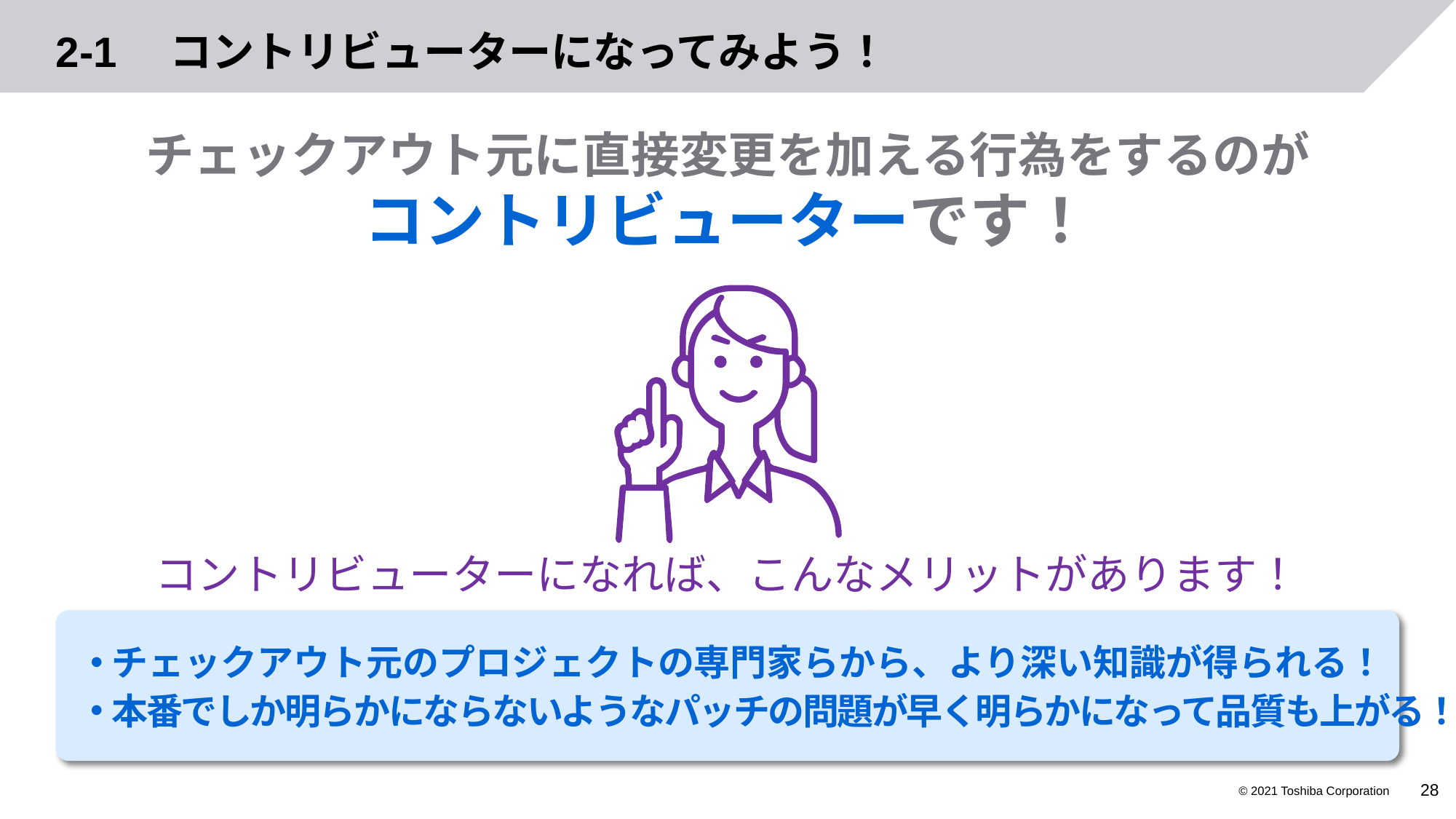

# 2-1　コントリビューターになってみよう！
チェックアウト元に直接変更を加える行為をするのが
コントリビューターです！

コントリビューターになれば、こんなメリットがあります！

チェックアウト元のプロジェクトの専門家らから、より深い知識が得られる！
本番でしか明らかにならないようなパッチの問題が早く明らかになって品質も上がる！